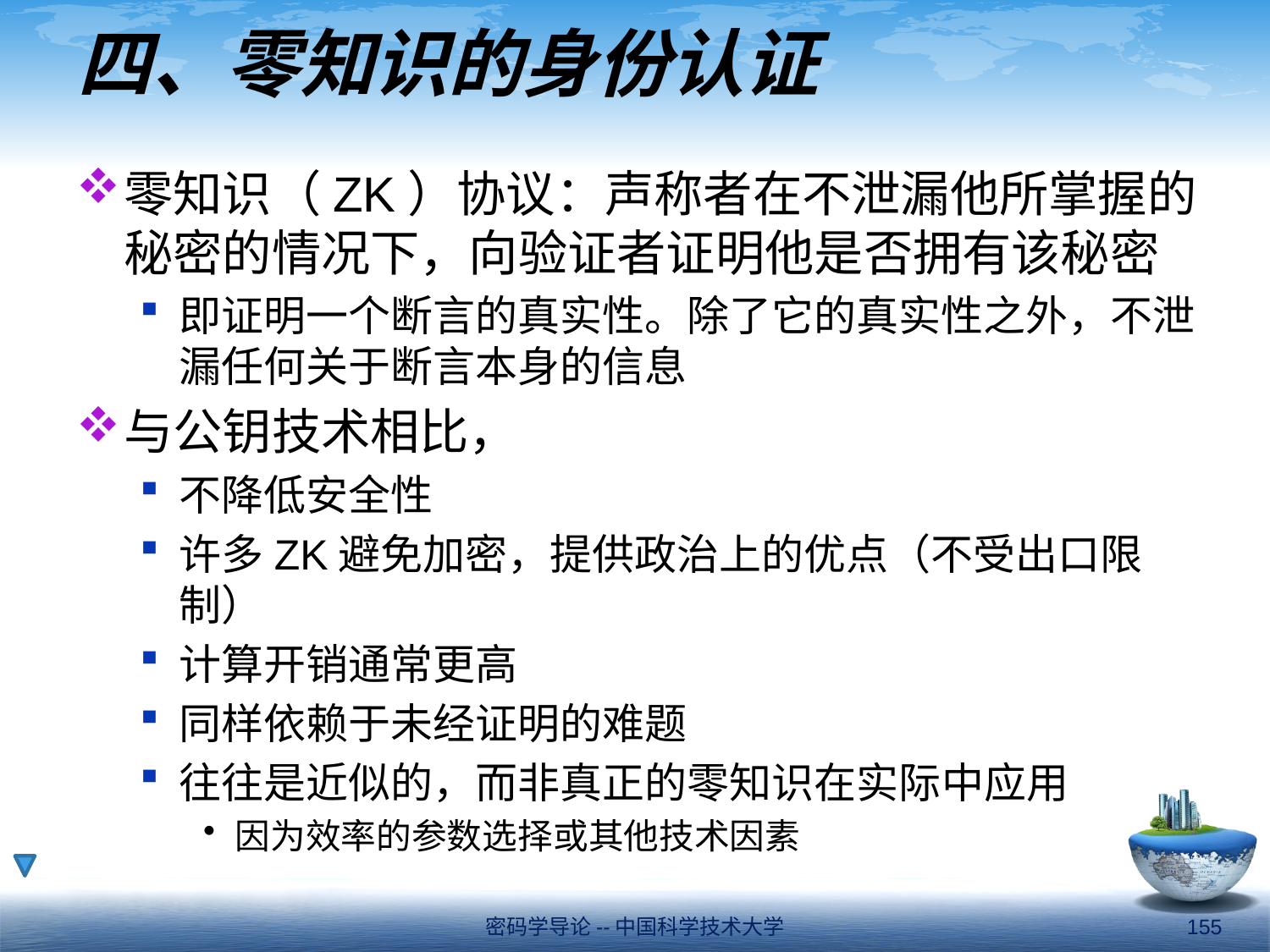

# 四、零知识的身份认证
零知识（ZK）协议：声称者在不泄漏他所掌握的秘密的情况下，向验证者证明他是否拥有该秘密
即证明一个断言的真实性。除了它的真实性之外，不泄漏任何关于断言本身的信息
与公钥技术相比，
不降低安全性
许多ZK避免加密，提供政治上的优点（不受出口限制）
计算开销通常更高
同样依赖于未经证明的难题
往往是近似的，而非真正的零知识在实际中应用
因为效率的参数选择或其他技术因素

密码学导论--中国科学技术大学
155